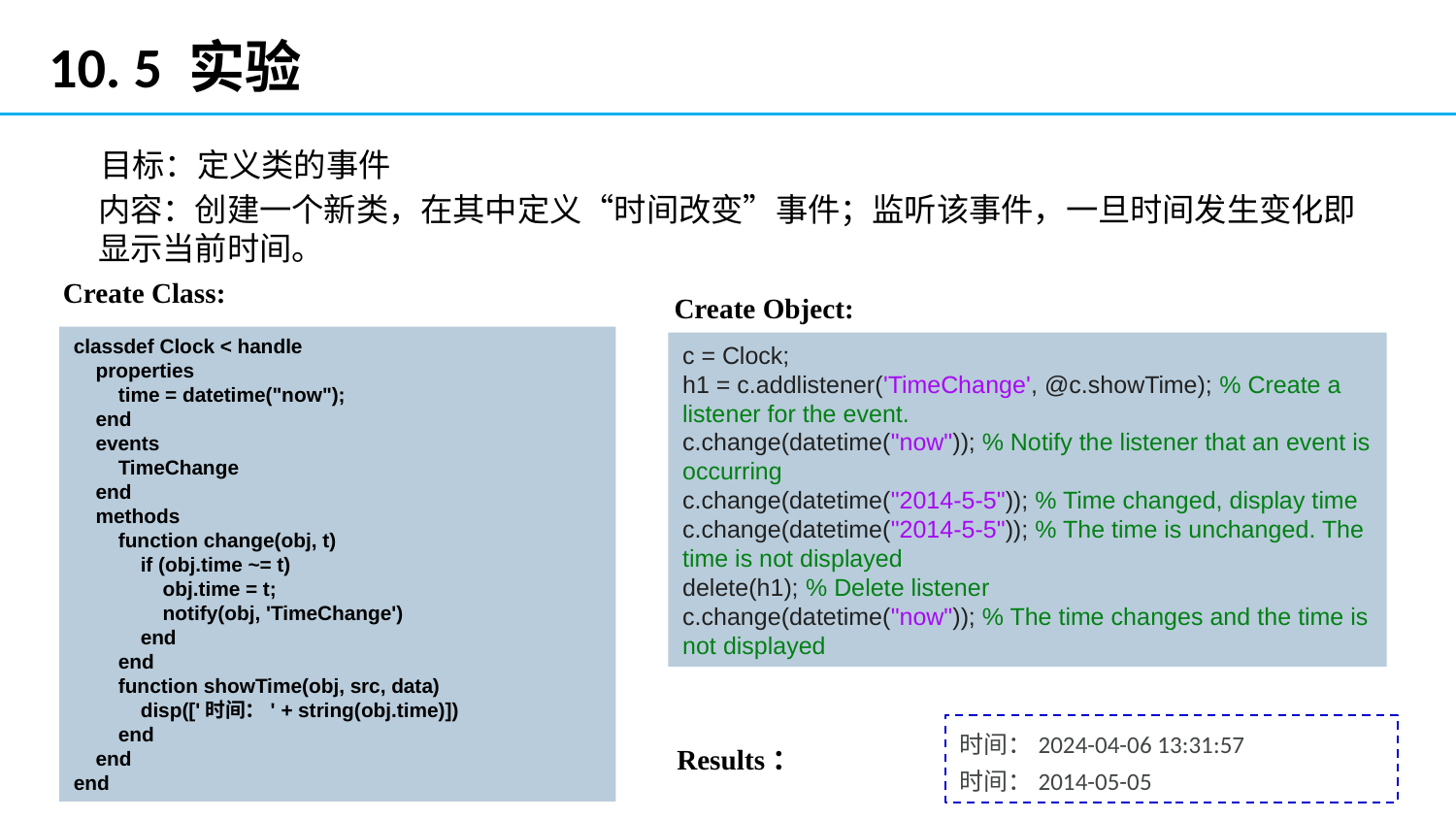

# 10. 5 实验
目标：定义类的事件
内容：创建一个新类，在其中定义“时间改变”事件；监听该事件，一旦时间发生变化即显示当前时间。
Create Class:
Create Object:
classdef Clock < handle
    properties
        time = datetime("now");
    end
    events
        TimeChange
    end
    methods
        function change(obj, t)
            if (obj.time ~= t)
                obj.time = t;
                notify(obj, 'TimeChange')
            end
        end
        function showTime(obj, src, data)
            disp(['时间：' + string(obj.time)])
        end
    end
end
c = Clock;
h1 = c.addlistener('TimeChange', @c.showTime); % Create a listener for the event.
c.change(datetime("now")); % Notify the listener that an event is occurring
c.change(datetime("2014-5-5")); % Time changed, display time
c.change(datetime("2014-5-5")); % The time is unchanged. The time is not displayed
delete(h1); % Delete listener
c.change(datetime("now")); % The time changes and the time is not displayed
时间：2024-04-06 13:31:57
时间：2014-05-05
Results：